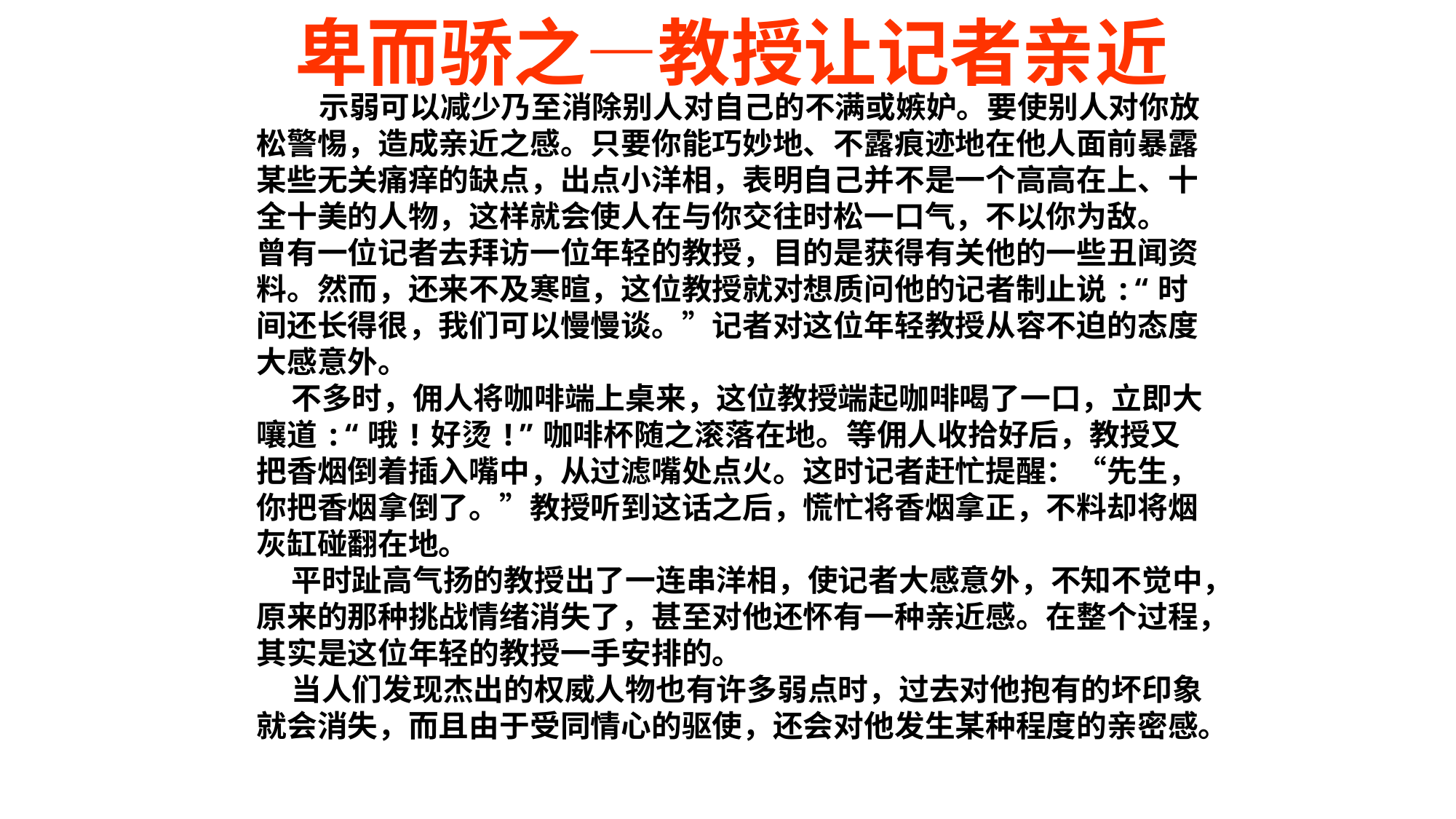

卑而骄之—教授让记者亲近
        示弱可以减少乃至消除别人对自己的不满或嫉妒。要使别人对你放松警惕，造成亲近之感。只要你能巧妙地、不露痕迹地在他人面前暴露某些无关痛痒的缺点，出点小洋相，表明自己并不是一个高高在上、十全十美的人物，这样就会使人在与你交往时松一口气，不以你为敌。
曾有一位记者去拜访一位年轻的教授，目的是获得有关他的一些丑闻资料。然而，还来不及寒暄，这位教授就对想质问他的记者制止说:“时间还长得很，我们可以慢慢谈。”记者对这位年轻教授从容不迫的态度大感意外。
    不多时，佣人将咖啡端上桌来，这位教授端起咖啡喝了一口，立即大嚷道:“哦!好烫!”咖啡杯随之滚落在地。等佣人收拾好后，教授又把香烟倒着插入嘴中，从过滤嘴处点火。这时记者赶忙提醒：“先生，你把香烟拿倒了。”教授听到这话之后，慌忙将香烟拿正，不料却将烟灰缸碰翻在地。
    平时趾高气扬的教授出了一连串洋相，使记者大感意外，不知不觉中，原来的那种挑战情绪消失了，甚至对他还怀有一种亲近感。在整个过程，其实是这位年轻的教授一手安排的。
    当人们发现杰出的权威人物也有许多弱点时，过去对他抱有的坏印象就会消失，而且由于受同情心的驱使，还会对他发生某种程度的亲密感。